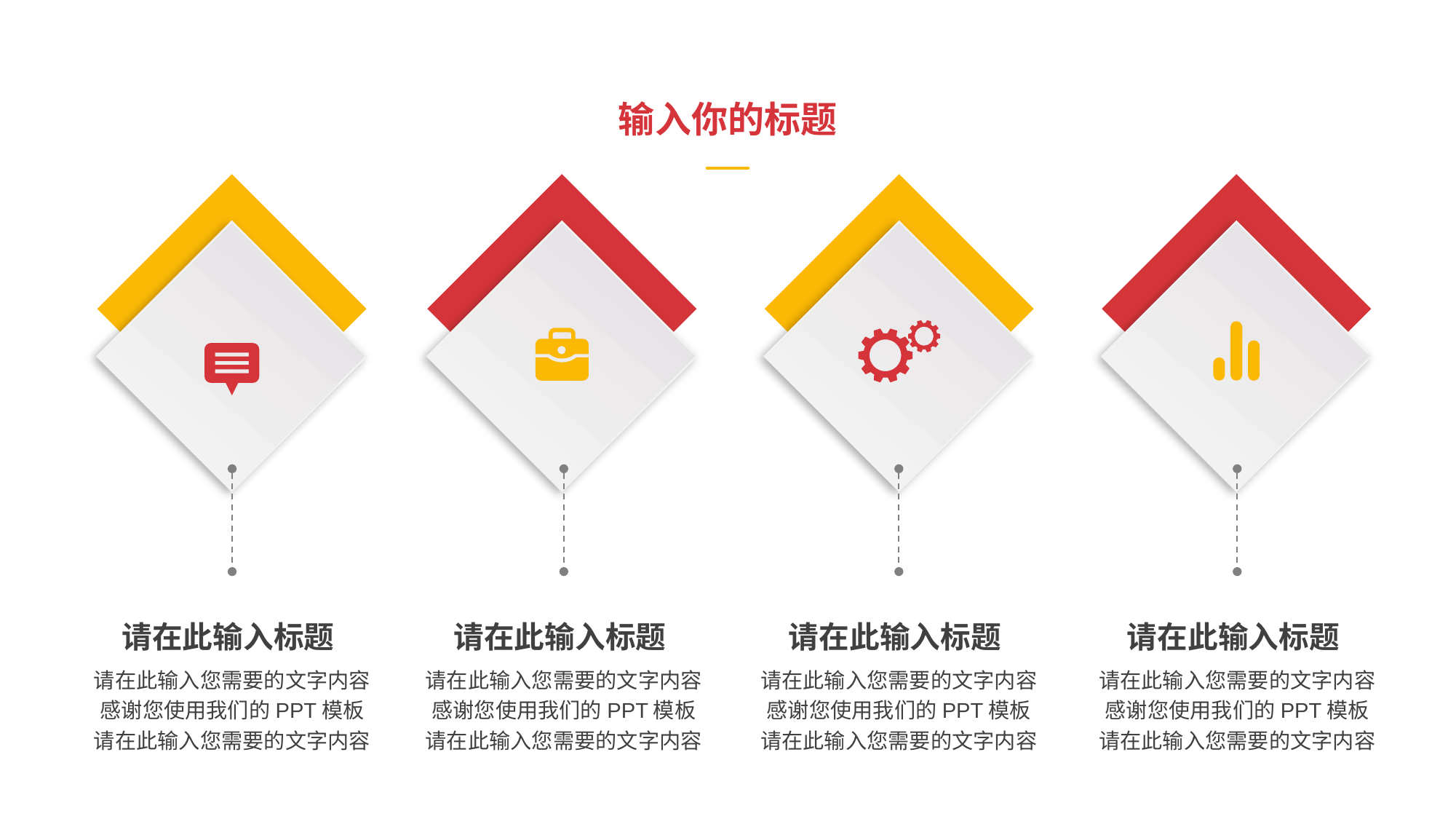

输入你的标题

请在此输入标题
请在此输入标题
请在此输入标题
请在此输入标题
请在此输入您需要的文字内容
感谢您使用我们的PPT模板
请在此输入您需要的文字内容
请在此输入您需要的文字内容
感谢您使用我们的PPT模板
请在此输入您需要的文字内容
请在此输入您需要的文字内容
感谢您使用我们的PPT模板
请在此输入您需要的文字内容
请在此输入您需要的文字内容
感谢您使用我们的PPT模板
请在此输入您需要的文字内容